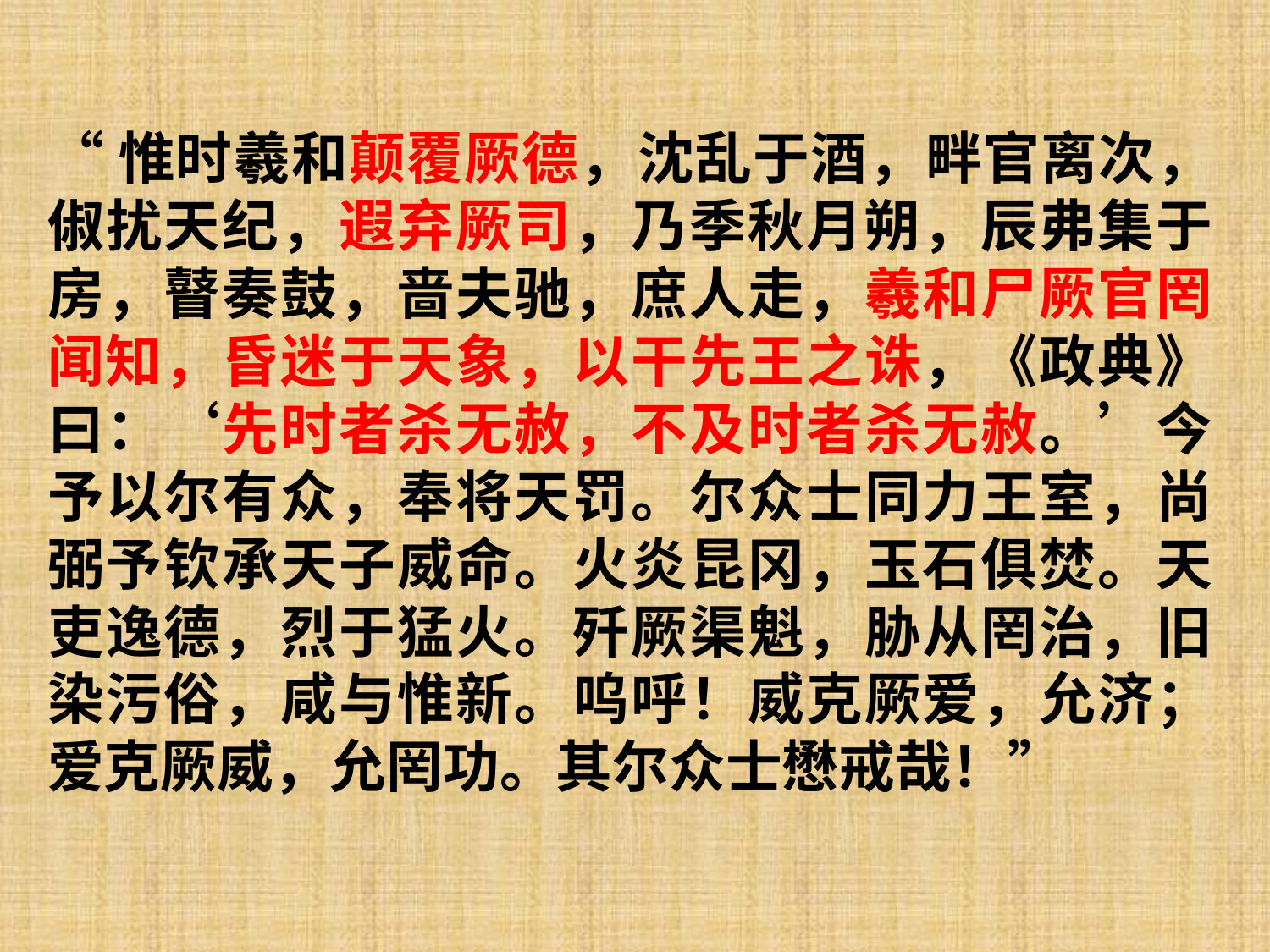

“惟时羲和颠覆厥德，沈乱于酒，畔官离次，俶扰天纪，遐弃厥司，乃季秋月朔，辰弗集于房，瞽奏鼓，啬夫驰，庶人走，羲和尸厥官罔闻知，昏迷于天象，以干先王之诛，《政典》曰：‘先时者杀无赦，不及时者杀无赦。’今予以尔有众，奉将天罚。尔众士同力王室，尚弼予钦承天子威命。火炎昆冈，玉石俱焚。天吏逸德，烈于猛火。歼厥渠魁，胁从罔治，旧染污俗，咸与惟新。呜呼！威克厥爱，允济；爱克厥威，允罔功。其尔众士懋戒哉！”